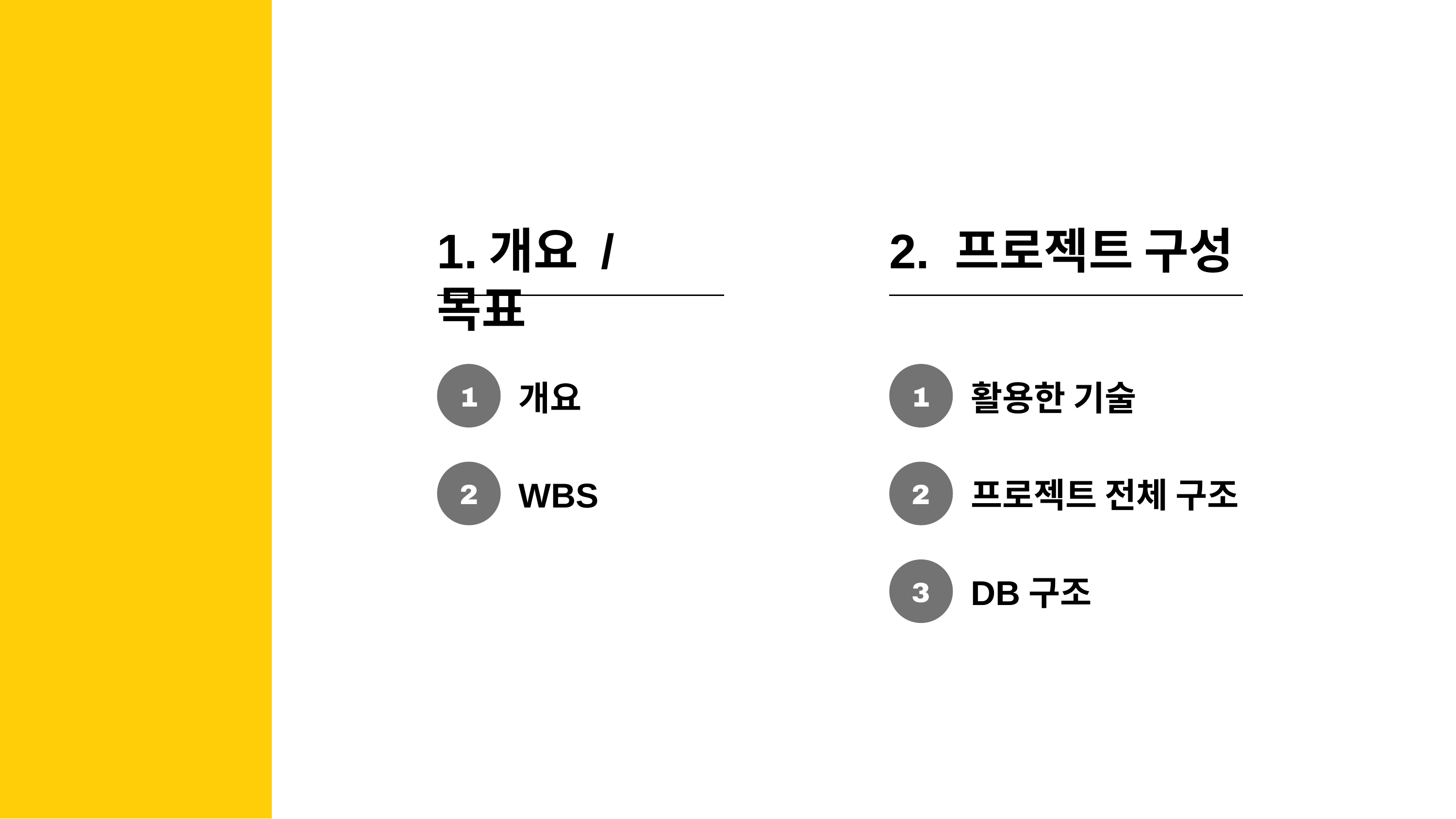

1.개요 / 목표
2. 프로젝트 구성

개요
1

활용한 기술
1

WBS
2

프로젝트 전체 구조
2

DB구조
3